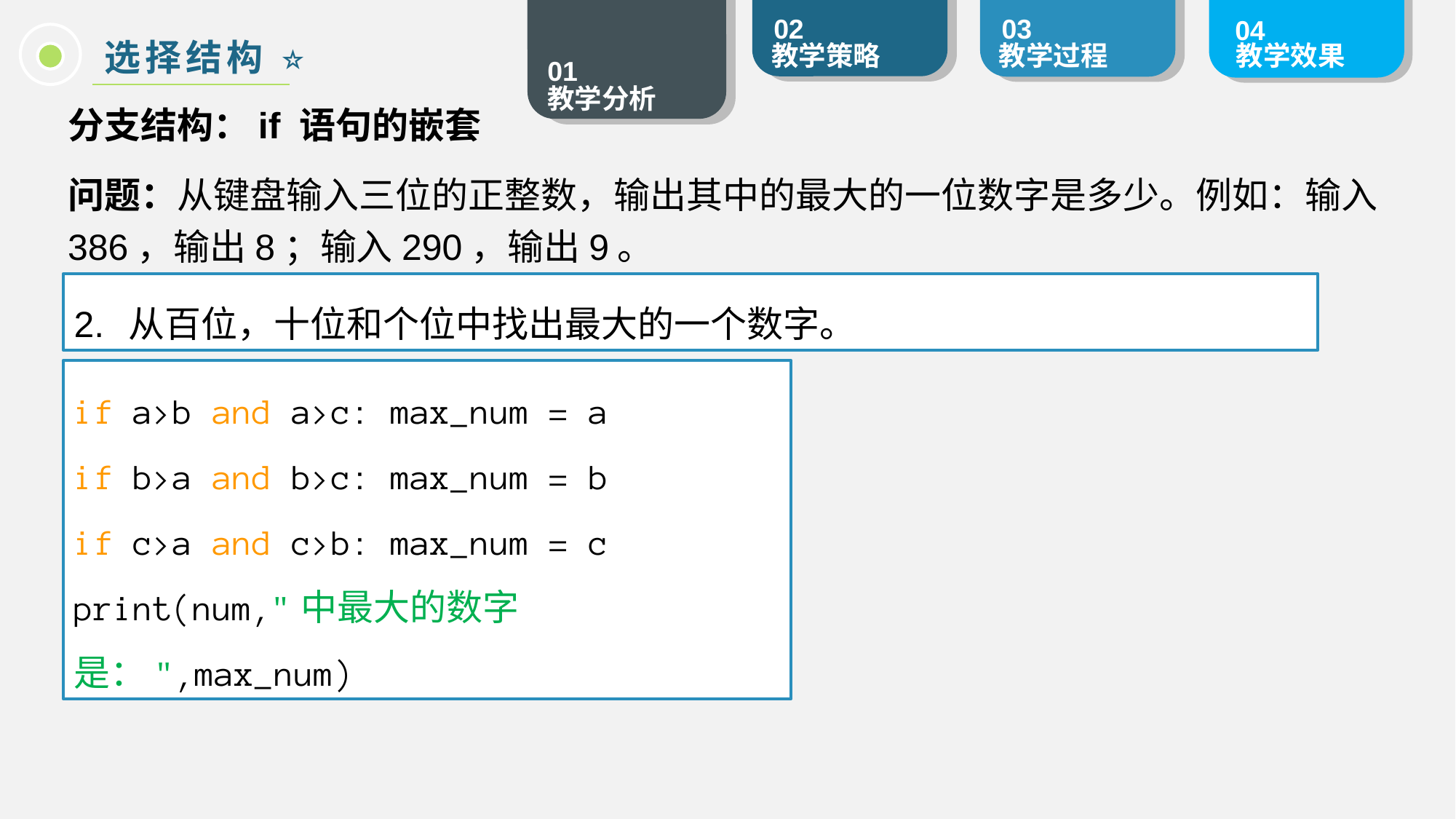

选择结构 ⭐️
分支结构：if 语句的嵌套
问题：从键盘输入三位的正整数，输出其中的最大的一位数字是多少。例如：输入386，输出8；输入290，输出9。
从百位，十位和个位中找出最大的一个数字。
if a>b and a>c: max_num = a
if b>a and b>c: max_num = b
if c>a and c>b: max_num = c
print(num,"中最大的数字是：",max_num)